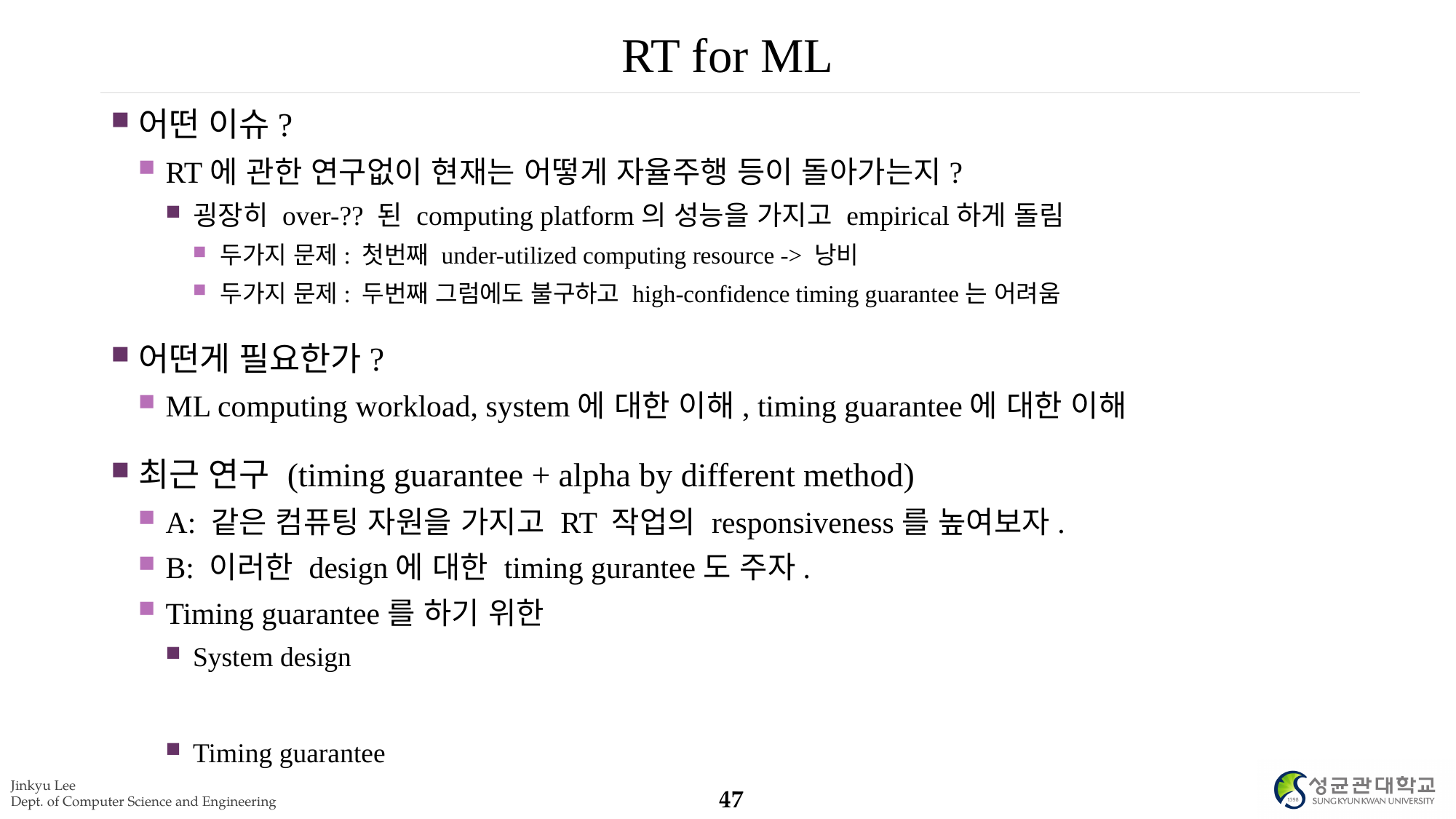

# RT for ML
어떤 이슈?
RT에 관한 연구없이 현재는 어떻게 자율주행 등이 돌아가는지?
굉장히 over-?? 된 computing platform의 성능을 가지고 empirical하게 돌림
두가지 문제: 첫번째 under-utilized computing resource -> 낭비
두가지 문제: 두번째 그럼에도 불구하고 high-confidence timing guarantee는 어려움
어떤게 필요한가?
ML computing workload, system에 대한 이해, timing guarantee에 대한 이해
최근 연구 (timing guarantee + alpha by different method)
A: 같은 컴퓨팅 자원을 가지고 RT 작업의 responsiveness를 높여보자.
B: 이러한 design에 대한 timing gurantee도 주자.
Timing guarantee를 하기 위한
System design

Timing guarantee